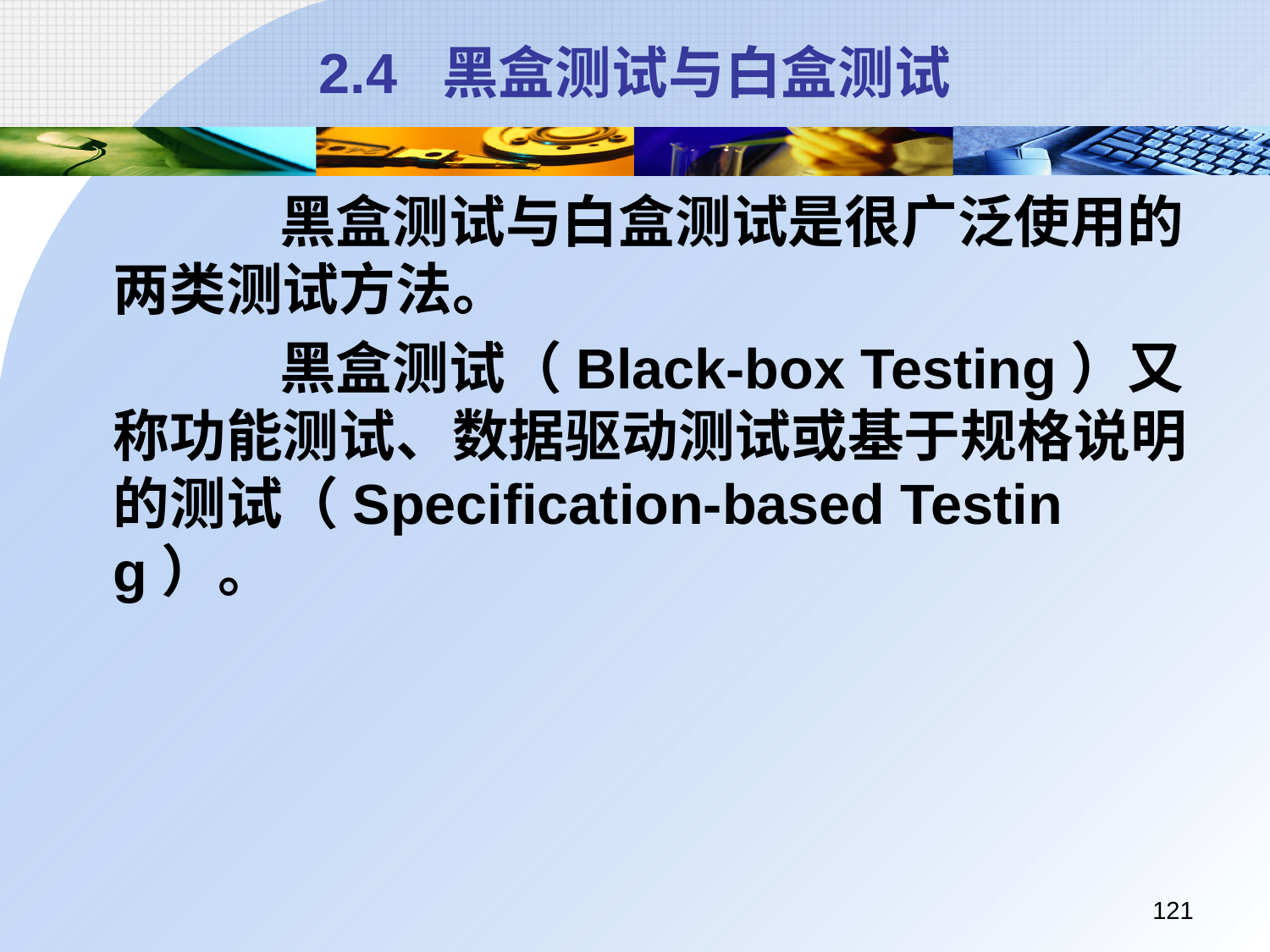

# 2.4  黑盒测试与白盒测试
		  黑盒测试与白盒测试是很广泛使用的两类测试方法。
		  黑盒测试（Black-box Testing）又称功能测试、数据驱动测试或基于规格说明的测试（Specification-based Testing）。
121